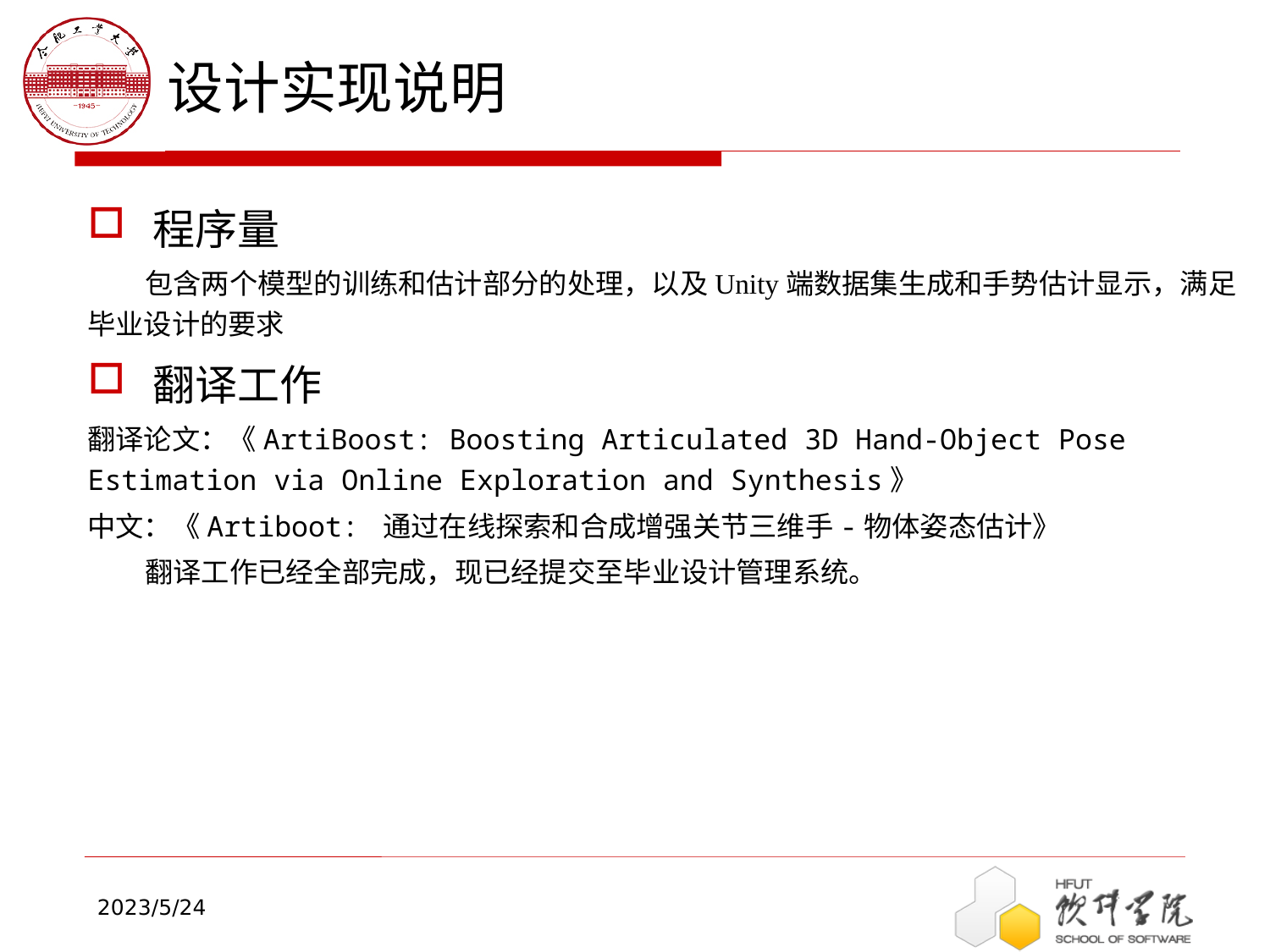

# 设计实现说明
程序量
        包含两个模型的训练和估计部分的处理，以及Unity端数据集生成和手势估计显示，满足毕业设计的要求
翻译工作
翻译论文：《ArtiBoost: Boosting Articulated 3D Hand-Object Pose Estimation via Online Exploration and Synthesis》
中文：《Artiboot: 通过在线探索和合成增强关节三维手-物体姿态估计》
        翻译工作已经全部完成，现已经提交至毕业设计管理系统。